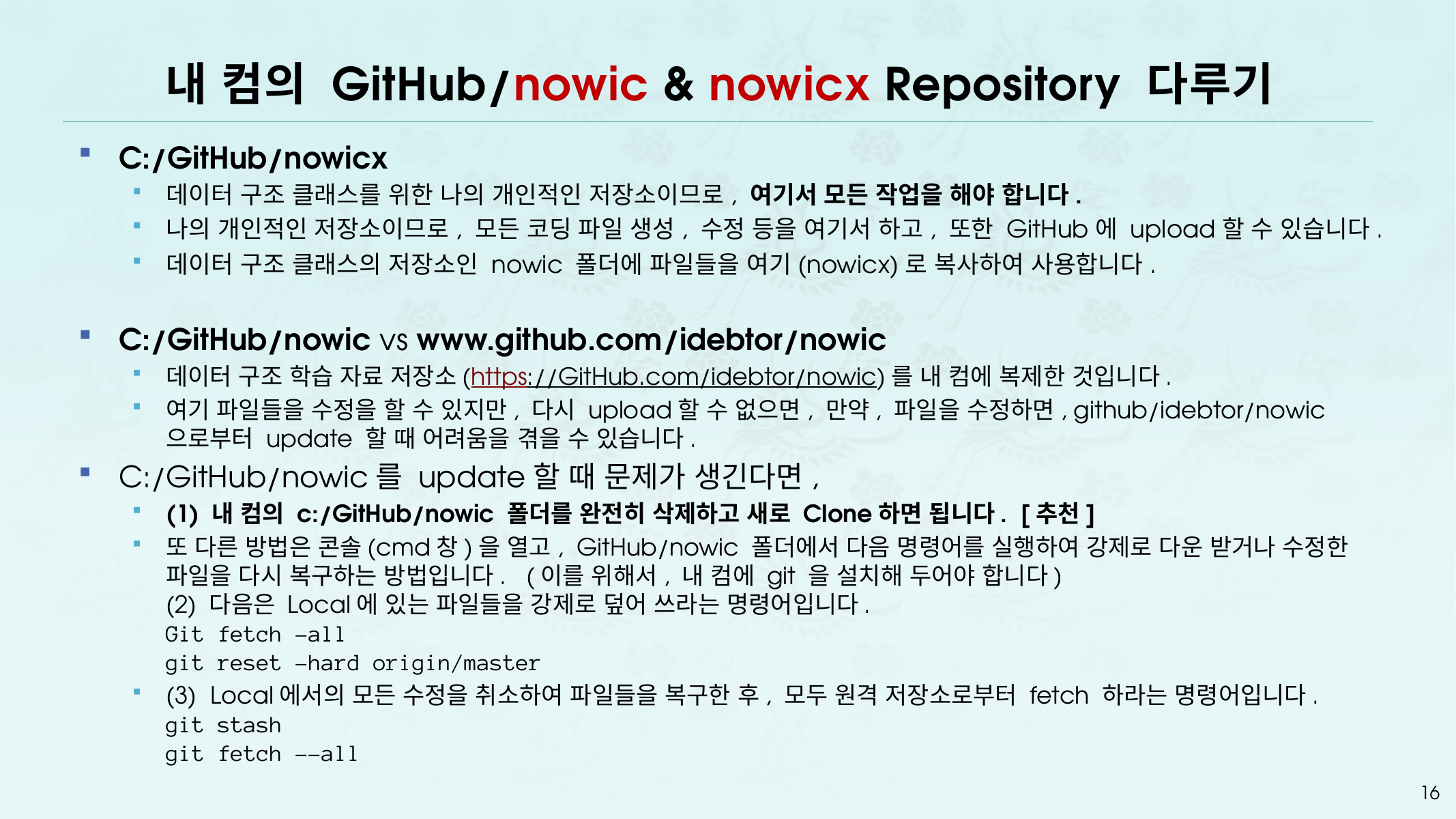

# 내 컴의 GitHub/nowic & nowicx Repository 다루기
C:/GitHub/nowicx
데이터 구조 클래스를 위한 나의 개인적인 저장소이므로, 여기서 모든 작업을 해야 합니다.
나의 개인적인 저장소이므로, 모든 코딩 파일 생성, 수정 등을 여기서 하고, 또한 GitHub에 upload할 수 있습니다.
데이터 구조 클래스의 저장소인 nowic 폴더에 파일들을 여기(nowicx)로 복사하여 사용합니다.
C:/GitHub/nowic vs www.github.com/idebtor/nowic
데이터 구조 학습 자료 저장소(https://GitHub.com/idebtor/nowic)를 내 컴에 복제한 것입니다.
여기 파일들을 수정을 할 수 있지만, 다시 upload할 수 없으면, 만약, 파일을 수정하면, github/idebtor/nowic으로부터 update 할 때 어려움을 겪을 수 있습니다.
C:/GitHub/nowic를 update할 때 문제가 생긴다면,
(1) 내 컴의 c:/GitHub/nowic 폴더를 완전히 삭제하고 새로 Clone하면 됩니다.  [추천]
또 다른 방법은 콘솔(cmd창)을 열고,  GitHub/nowic 폴더에서 다음 명령어를 실행하여 강제로 다운 받거나 수정한 파일을 다시 복구하는 방법입니다.   (이를 위해서, 내 컴에 git 을 설치해 두어야 합니다)
(2) 다음은 Local에 있는 파일들을 강제로 덮어 쓰라는 명령어입니다.
Git fetch –all
git reset –hard origin/master
(3)  Local에서의 모든 수정을 취소하여 파일들을 복구한 후, 모두 원격 저장소로부터 fetch 하라는 명령어입니다.
git stash
git fetch --all

16